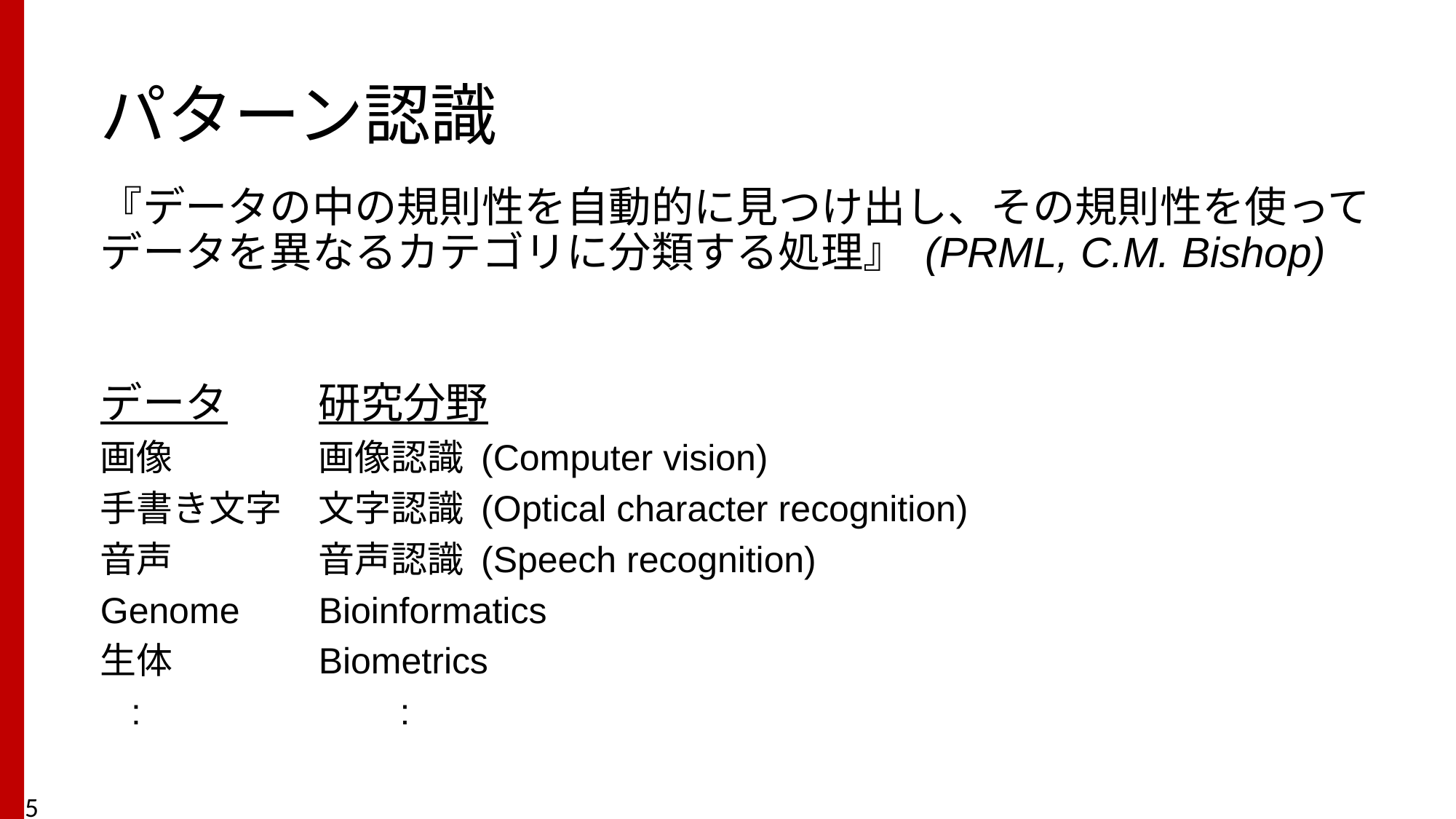

# パターン認識
『データの中の規則性を自動的に見つけ出し、その規則性を使ってデータを異なるカテゴリに分類する処理』 (PRML, C.M. Bishop)
データ	研究分野
画像 	     	画像認識 (Computer vision)
手書き文字	文字認識 (Optical character recognition)
音声	     	音声認識 (Speech recognition)
Genome     	Bioinformatics
生体	      	Biometrics
   :		        :

5